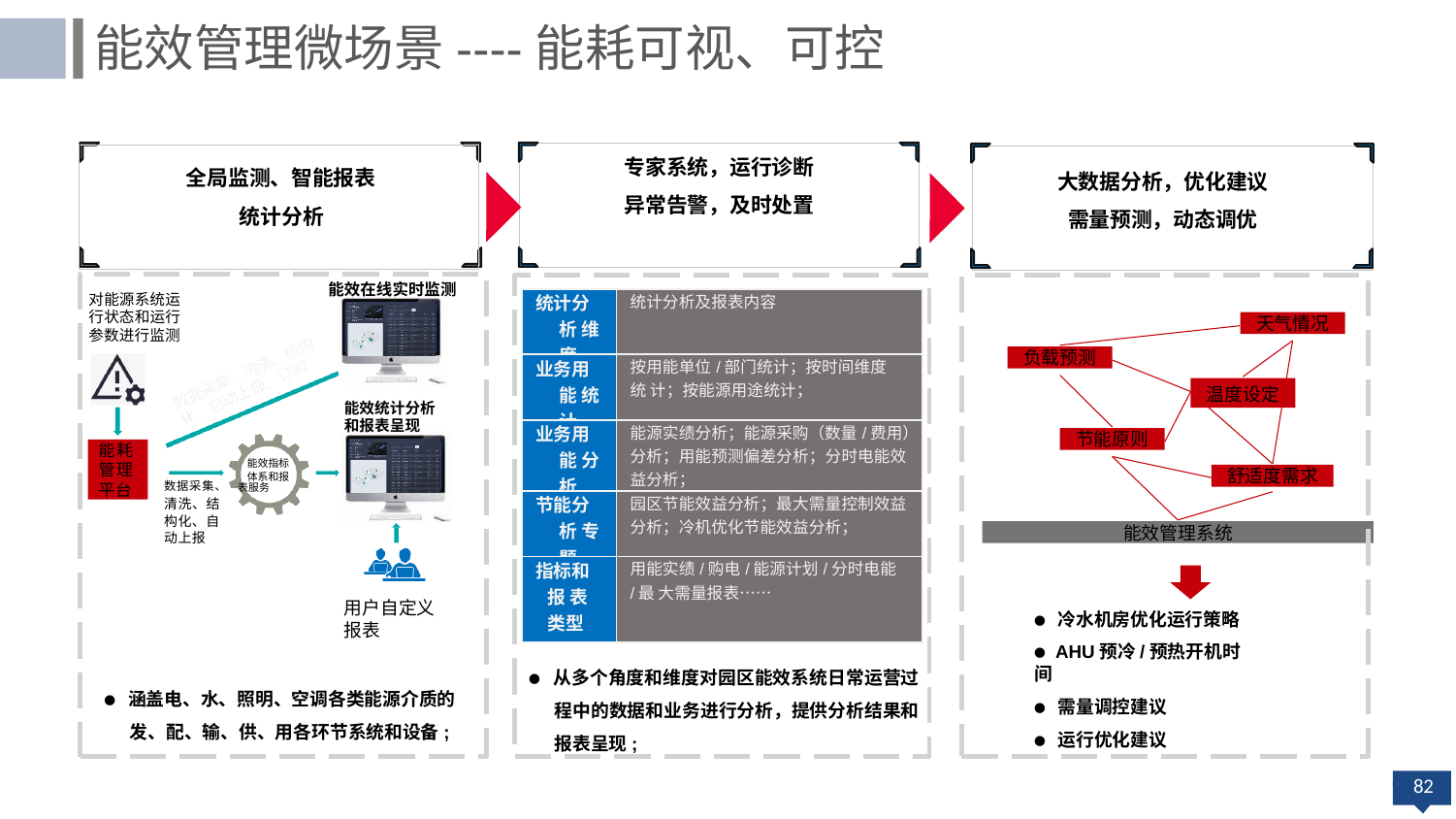

能效管理微场景----能耗可视、可控

全局监测、智能报表 统计分析
专家系统，运行诊断
异常告警，及时处置
大数据分析，优化建议 需量预测，动态调优

能效在线实时监测
| 统计分析 维度 | 统计分析及报表内容 |
| --- | --- |
| 业务用能 统计 | 按用能单位/部门统计；按时间维度统 计；按能源用途统计； |
| 业务用能 分析 | 能源实绩分析；能源采购（数量/费用） 分析；用能预测偏差分析；分时电能效 益分析； |
| 节能分析 专题 | 园区节能效益分析；最大需量控制效益 分析；冷机优化节能效益分析； |
| 指标和报 表类型 | 用能实绩/购电/能源计划/分时电能/最 大需量报表…… |
对能源系统运 行状态和运行 参数进行监测

天气情况

负载预测

温度设定

能效统计分析 和报表呈现

节能原则

能耗 管理 平台

能效指标 体系和报
数据采集、   表服务
清洗、结
构化、自 动上报
舒适度需求

能效管理系统

用户自定义 报表
⚫  冷水机房优化运行策略
⚫  AHU预冷/预热开机时间
⚫  需量调控建议
⚫  运行优化建议
⚫  从多个角度和维度对园区能效系统日常运营过 程中的数据和业务进行分析，提供分析结果和 报表呈现;
⚫  涵盖电、水、照明、空调各类能源介质的 发、配、输、供、用各环节系统和设备;